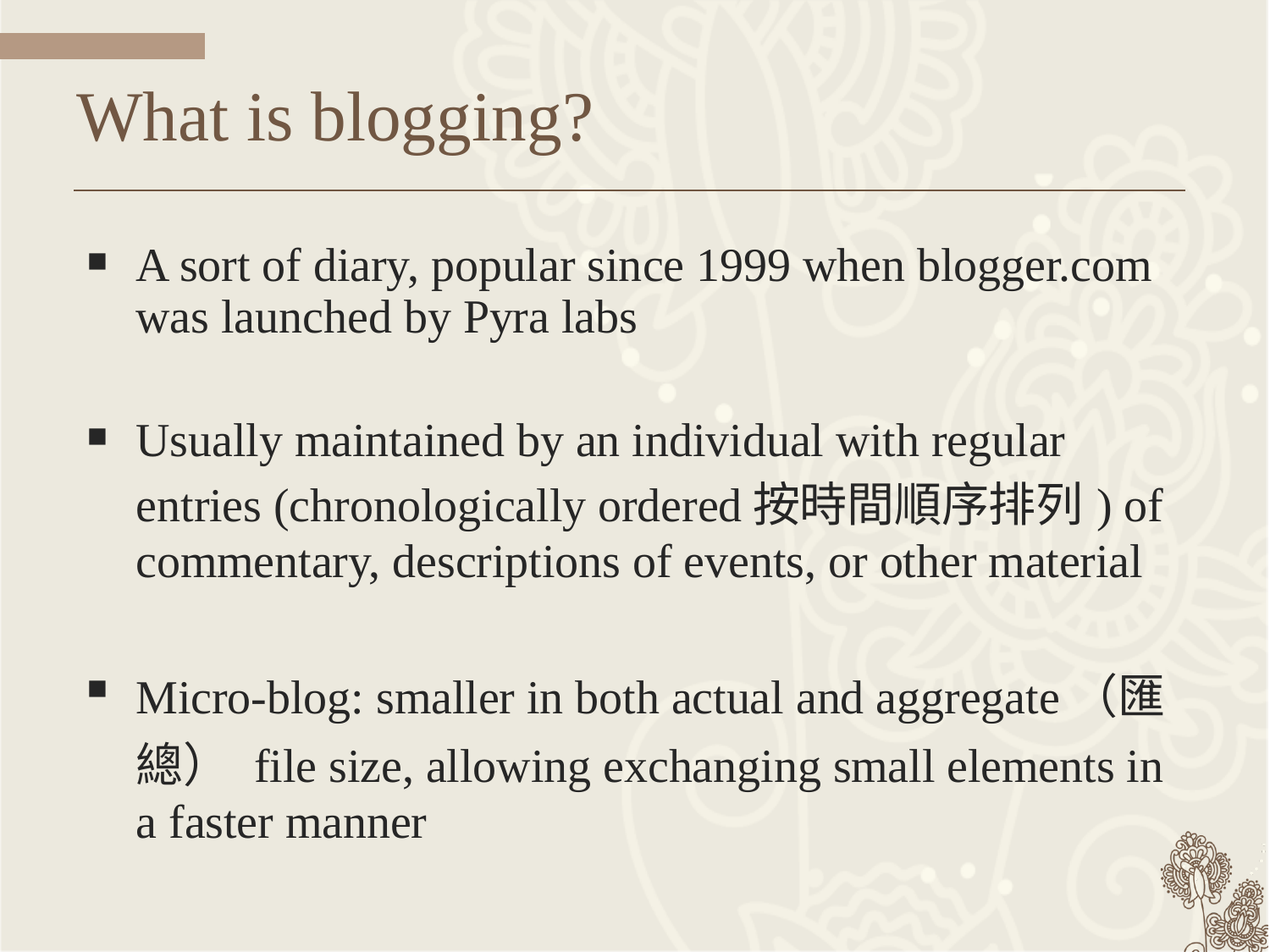

# What is blogging?
A sort of diary, popular since 1999 when blogger.com was launched by Pyra labs

Usually maintained by an individual with regular entries (chronologically ordered按時間順序排列) of commentary, descriptions of events, or other material

Micro-blog: smaller in both actual and aggregate（匯總） file size, allowing exchanging small elements in a faster manner